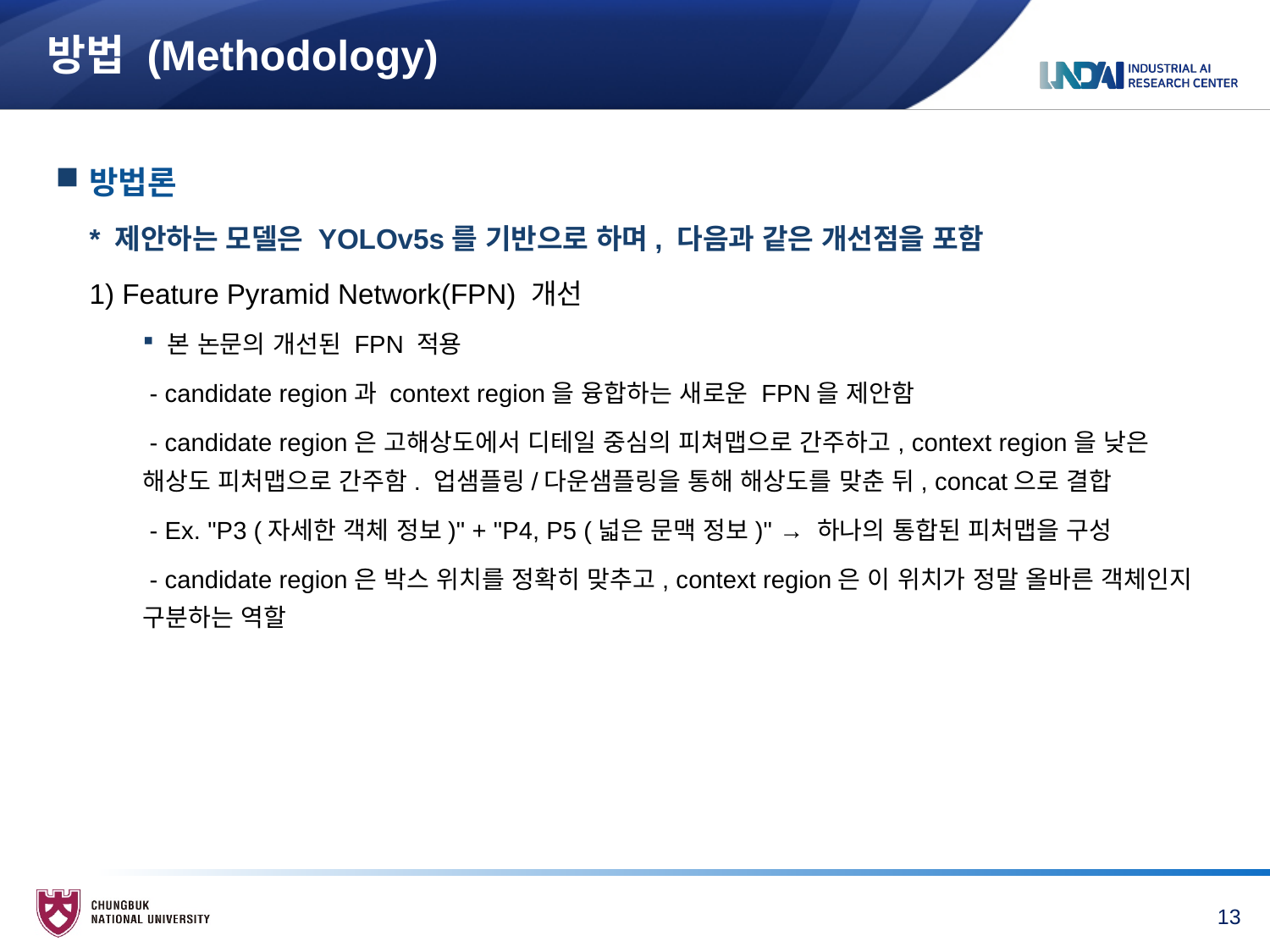

# 방법 (Methodology)
방법론
* 제안하는 모델은 YOLOv5s를 기반으로 하며, 다음과 같은 개선점을 포함
1) Feature Pyramid Network(FPN) 개선
본 논문의 개선된 FPN 적용
 - candidate region과 context region을 융합하는 새로운 FPN을 제안함
 - candidate region은 고해상도에서 디테일 중심의 피쳐맵으로 간주하고, context region을 낮은 해상도 피처맵으로 간주함. 업샘플링/다운샘플링을 통해 해상도를 맞춘 뒤, concat으로 결합
 - Ex. "P3 (자세한 객체 정보)" + "P4, P5 (넓은 문맥 정보)" → 하나의 통합된 피처맵을 구성
 - candidate region은 박스 위치를 정확히 맞추고, context region은 이 위치가 정말 올바른 객체인지 구분하는 역할